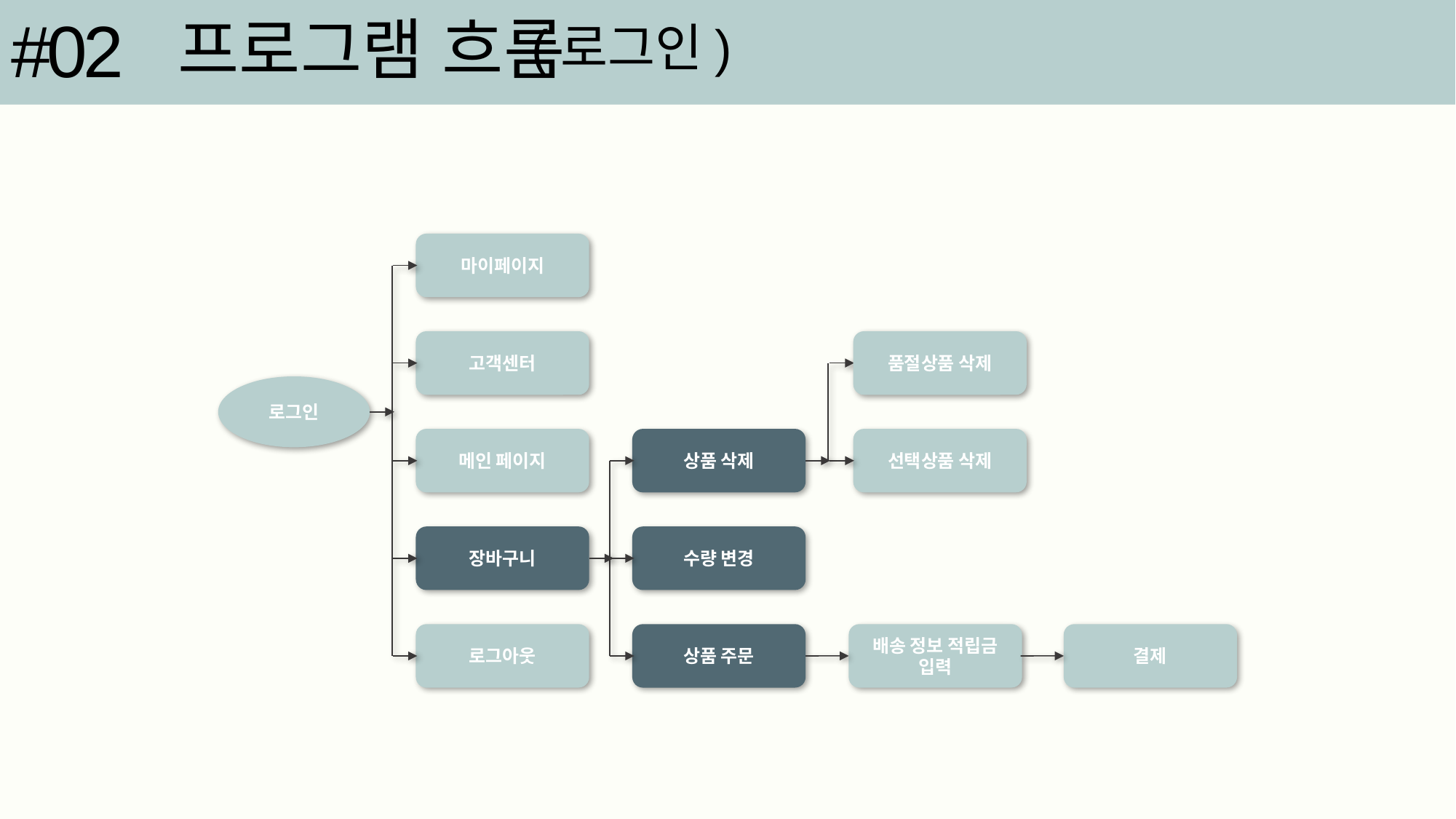

#02
프로그램 흐름
(로그인)

마이페이지
고객센터
품절상품 삭제
로그인
메인 페이지
상품 삭제
선택상품 삭제
장바구니
수량 변경
로그아웃
상품 주문
배송 정보 적립금 입력
결제